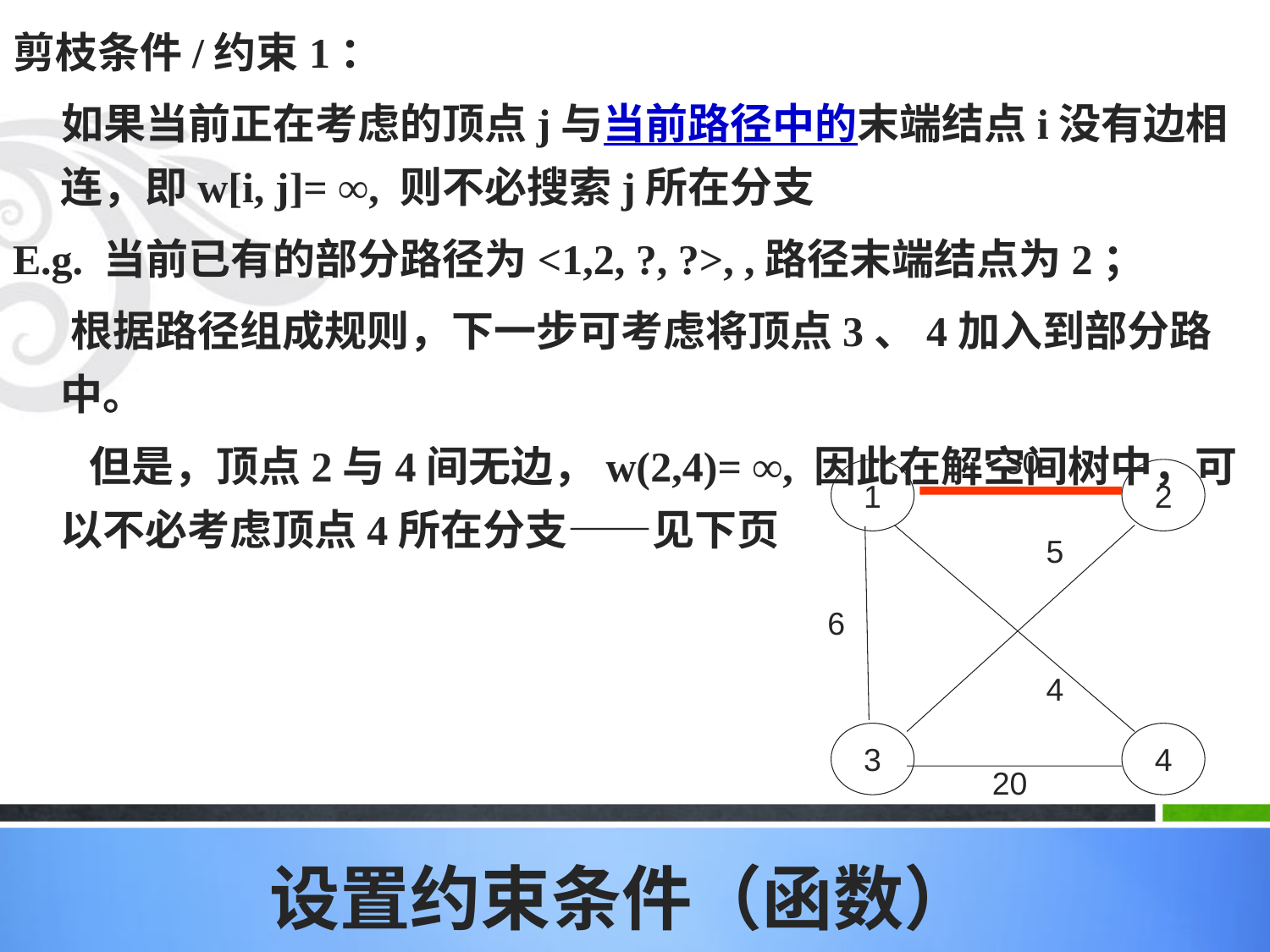

剪枝条件/约束1：
    如果当前正在考虑的顶点j与当前路径中的末端结点i没有边相连，即w[i, j]= ∞, 则不必搜索j所在分支
E.g. 当前已有的部分路径为<1,2, ?, ?>, ,路径末端结点为2；
     根据路径组成规则，下一步可考虑将顶点3、4加入到部分路中。
       但是，顶点2与4间无边，w(2,4)= ∞, 因此在解空间树中，可以不必考虑顶点4所在分支——见下页
30
1
2

5

6
4
3
4
20

# 设置约束条件（函数）